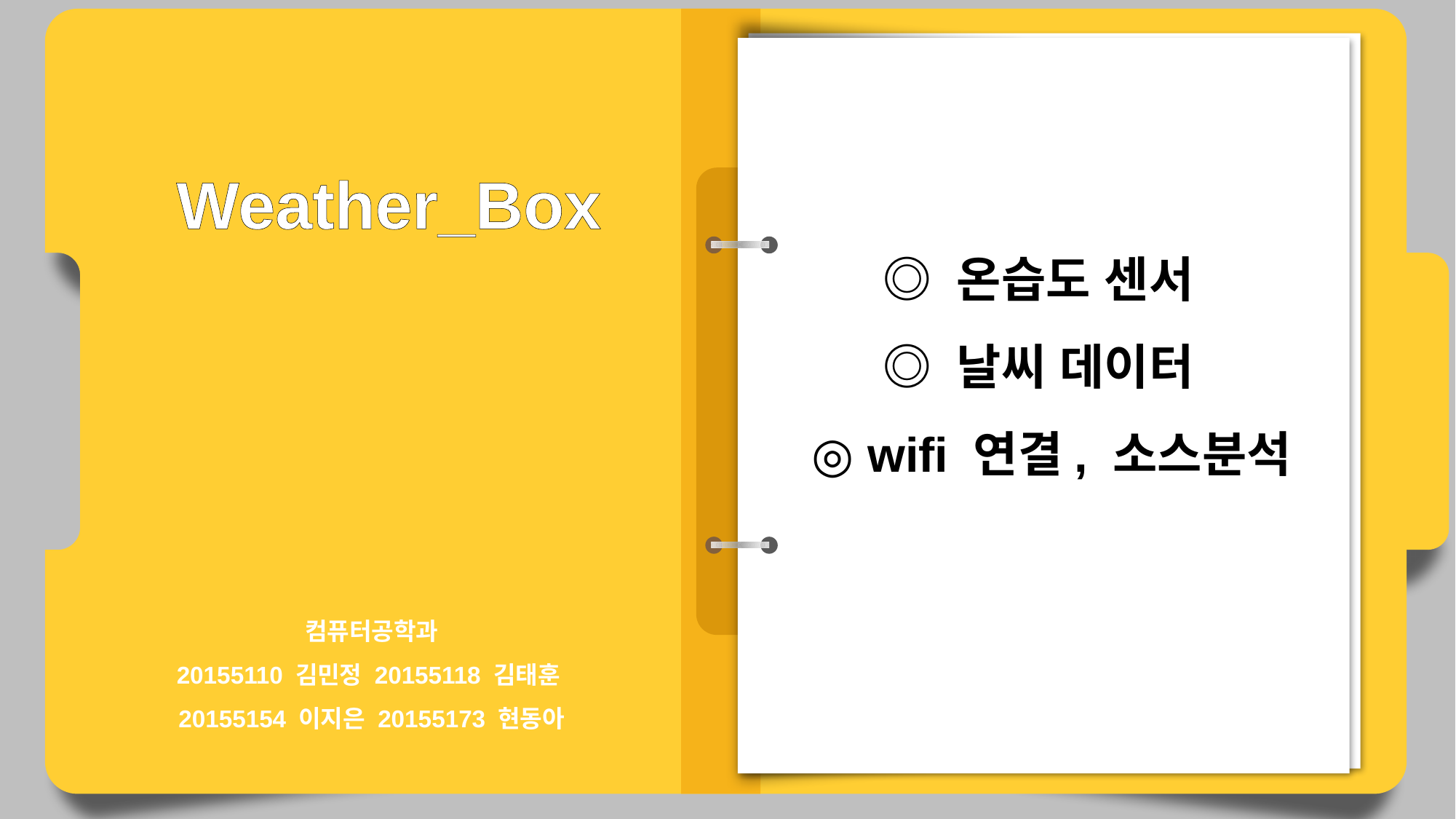

Weather_Box
◎ 온습도 센서
◎ 날씨 데이터
    ◎ wifi 연결, 소스분석

컴퓨터공학과
20155110 김민정 20155118 김태훈
20155154 이지은 20155173 현동아